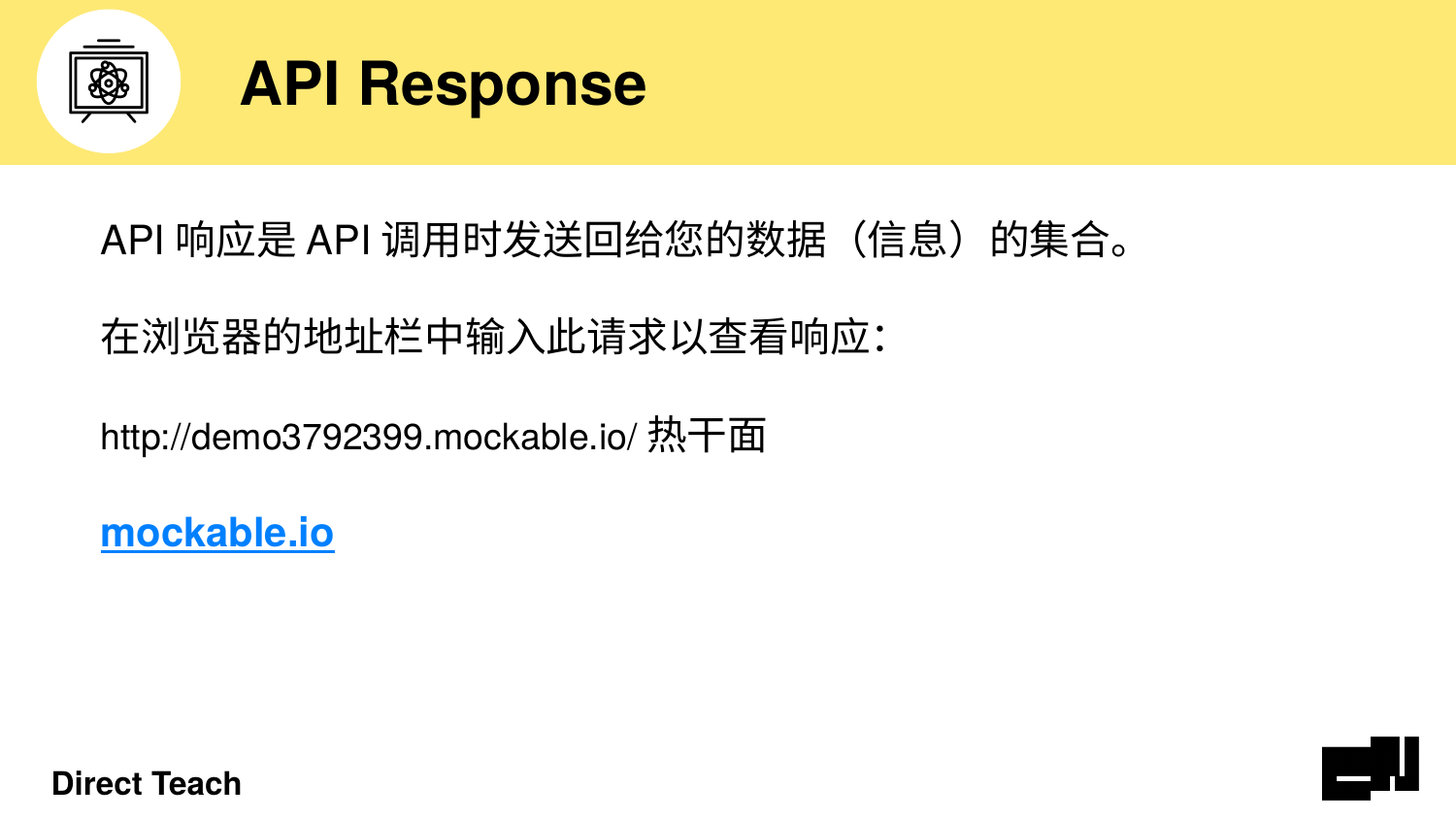

# API Response
API响应是API调用时发送回给您的数据（信息）的集合。

在浏览器的地址栏中输入此请求以查看响应：

http://demo3792399.mockable.io/热干面

mockable.io